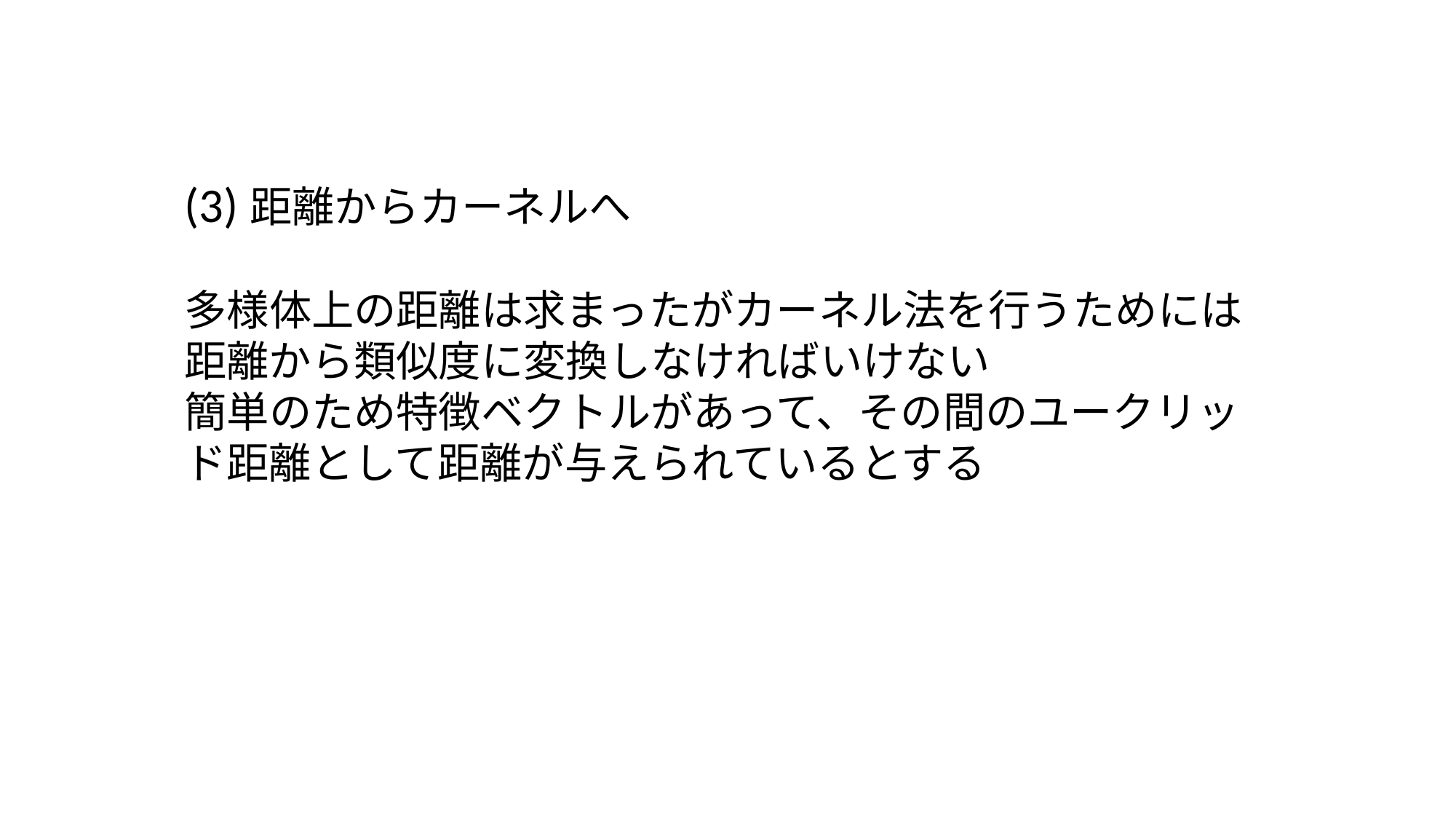

(3)距離からカーネルへ

多様体上の距離は求まったがカーネル法を行うためには距離から類似度に変換しなければいけない
簡単のため特徴ベクトルがあって、その間のユークリッド距離として距離が与えられているとする